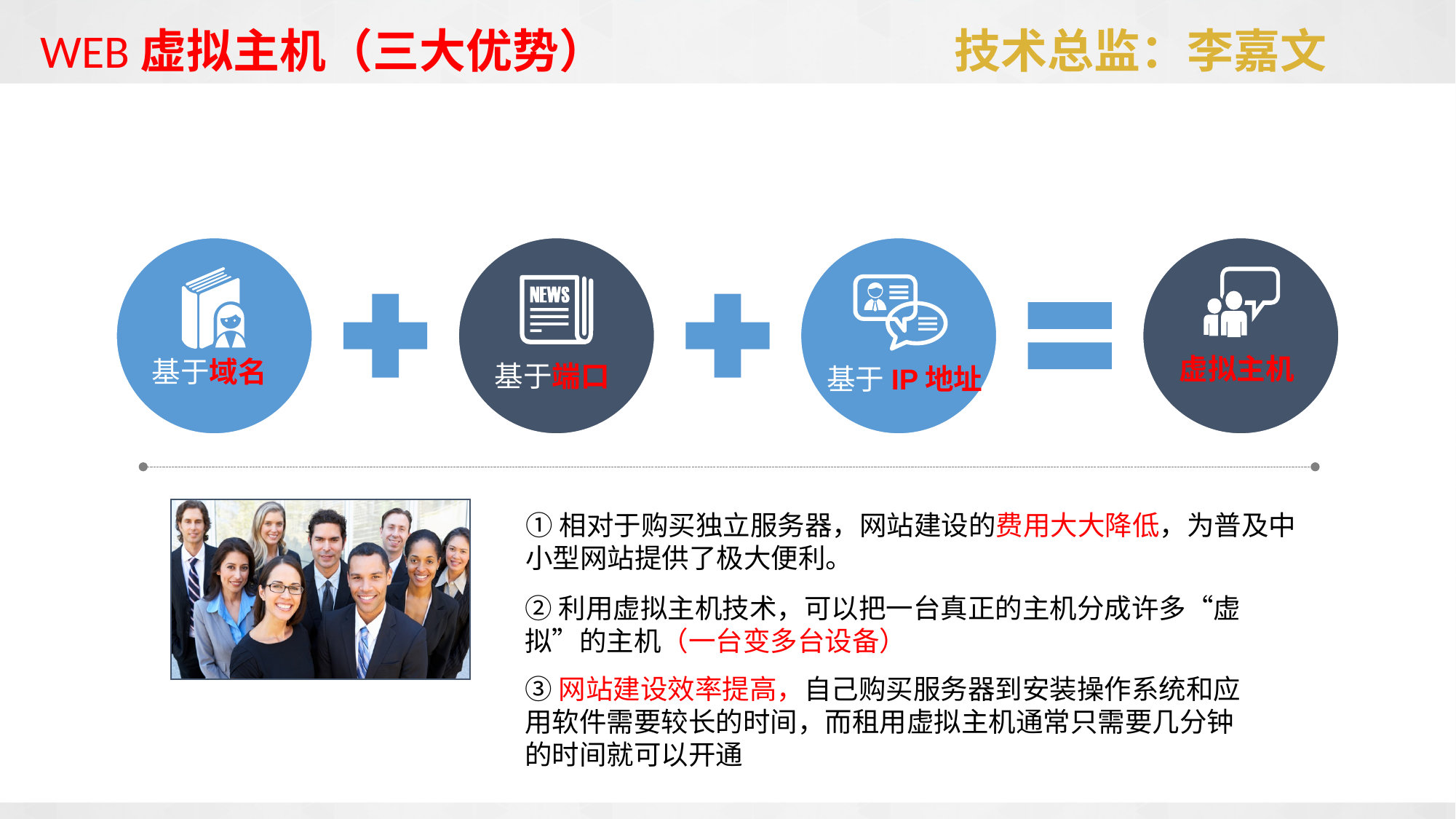

# WEB虚拟主机（三大优势）                                 技术总监：李嘉文

基于域名

基于端口

基于IP地址

虚拟主机

①相对于购买独立服务器，网站建设的费用大大降低，为普及中小型网站提供了极大便利。
②利用虚拟主机技术，可以把一台真正的主机分成许多“虚拟”的主机（一台变多台设备）
③网站建设效率提高，自己购买服务器到安装操作系统和应用软件需要较长的时间，而租用虚拟主机通常只需要几分钟的时间就可以开通